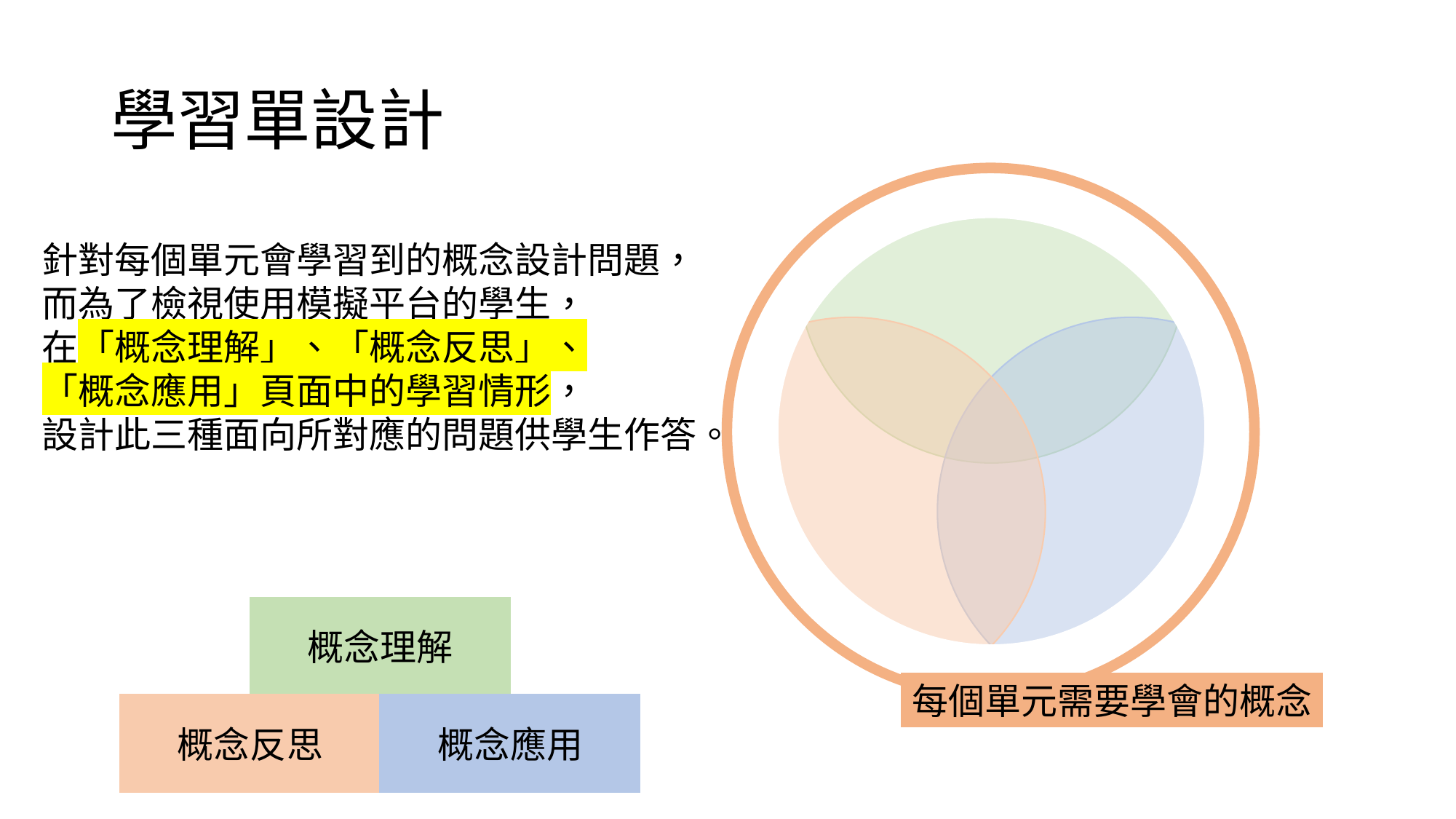

# 學習單設計

針對每個單元會學習到的概念設計問題，
而為了檢視使用模擬平台的學生，
在「概念理解」、「概念反思」、
「概念應用」頁面中的學習情形，
設計此三種面向所對應的問題供學生作答。
概念理解
每個單元需要學會的概念
概念反思
概念應用